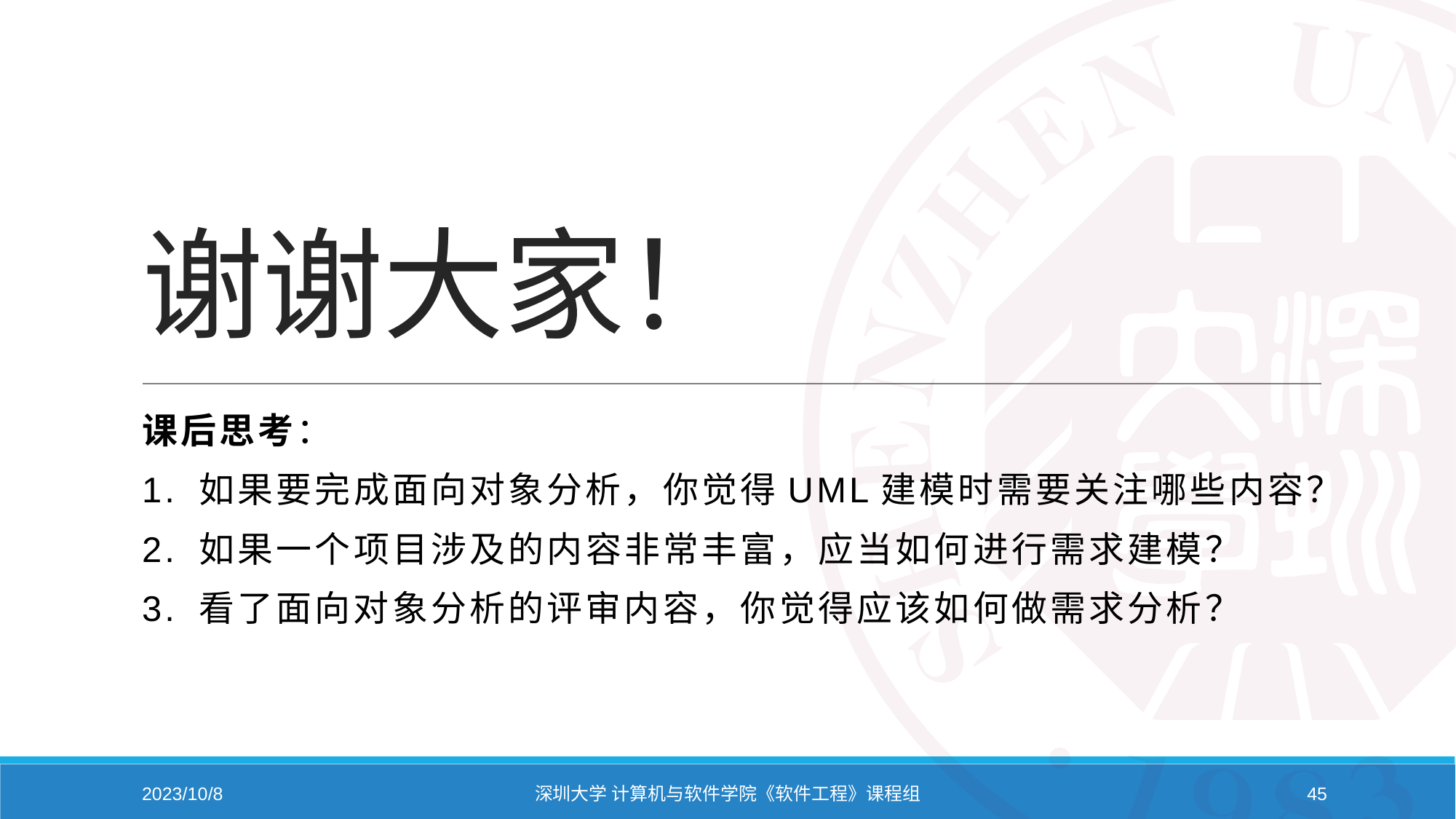

# 谢谢大家！
课后思考：
1. 如果要完成面向对象分析，你觉得UML建模时需要关注哪些内容？
2. 如果一个项目涉及的内容非常丰富，应当如何进行需求建模？
3. 看了面向对象分析的评审内容，你觉得应该如何做需求分析？
2023/10/8
深圳大学 计算机与软件学院《软件工程》课程组
45